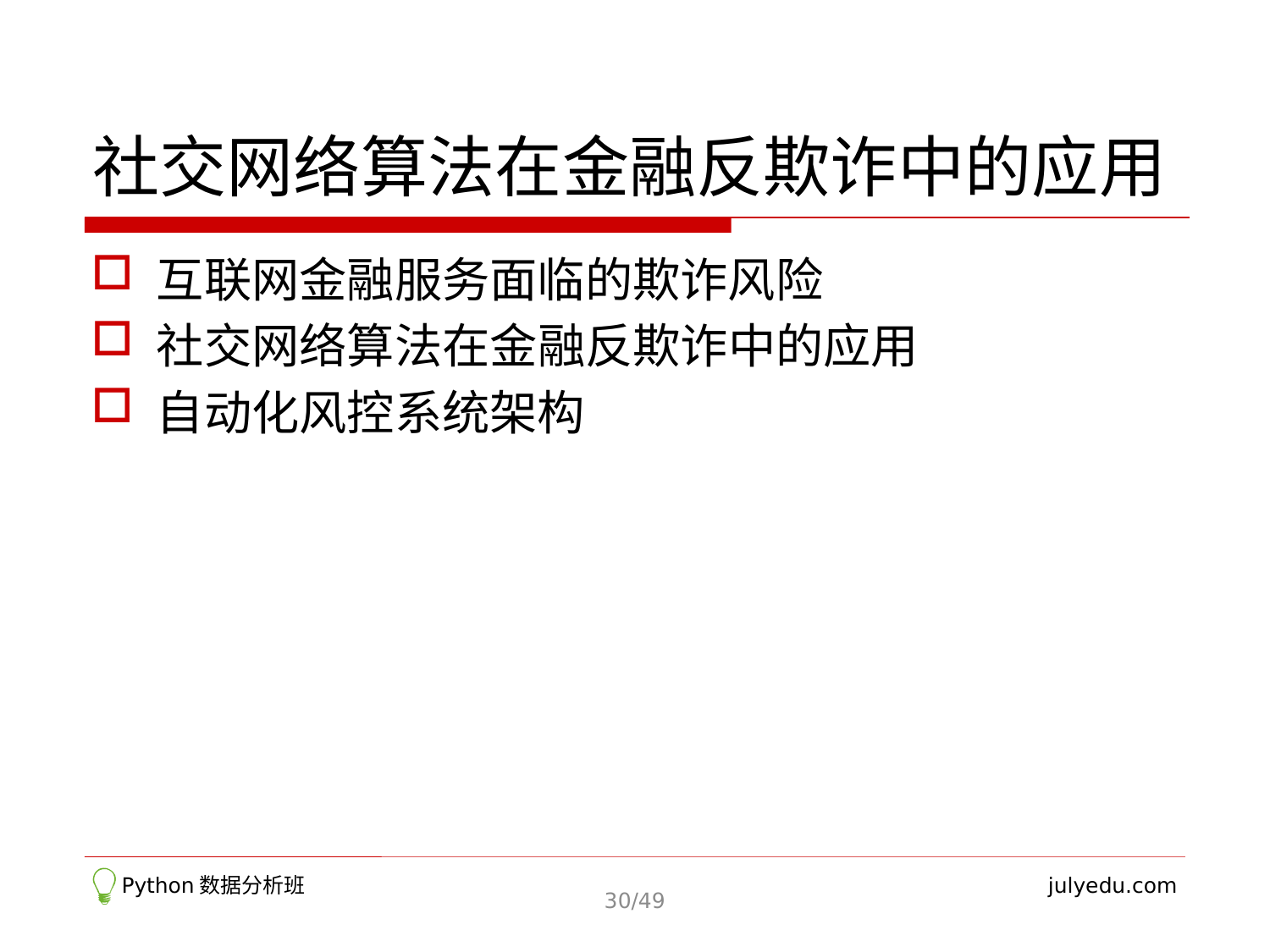

# 社交网络算法在金融反欺诈中的应用
互联网金融服务面临的欺诈风险
社交网络算法在金融反欺诈中的应用
自动化风控系统架构

     Python数据分析班
julyedu.com
30/49